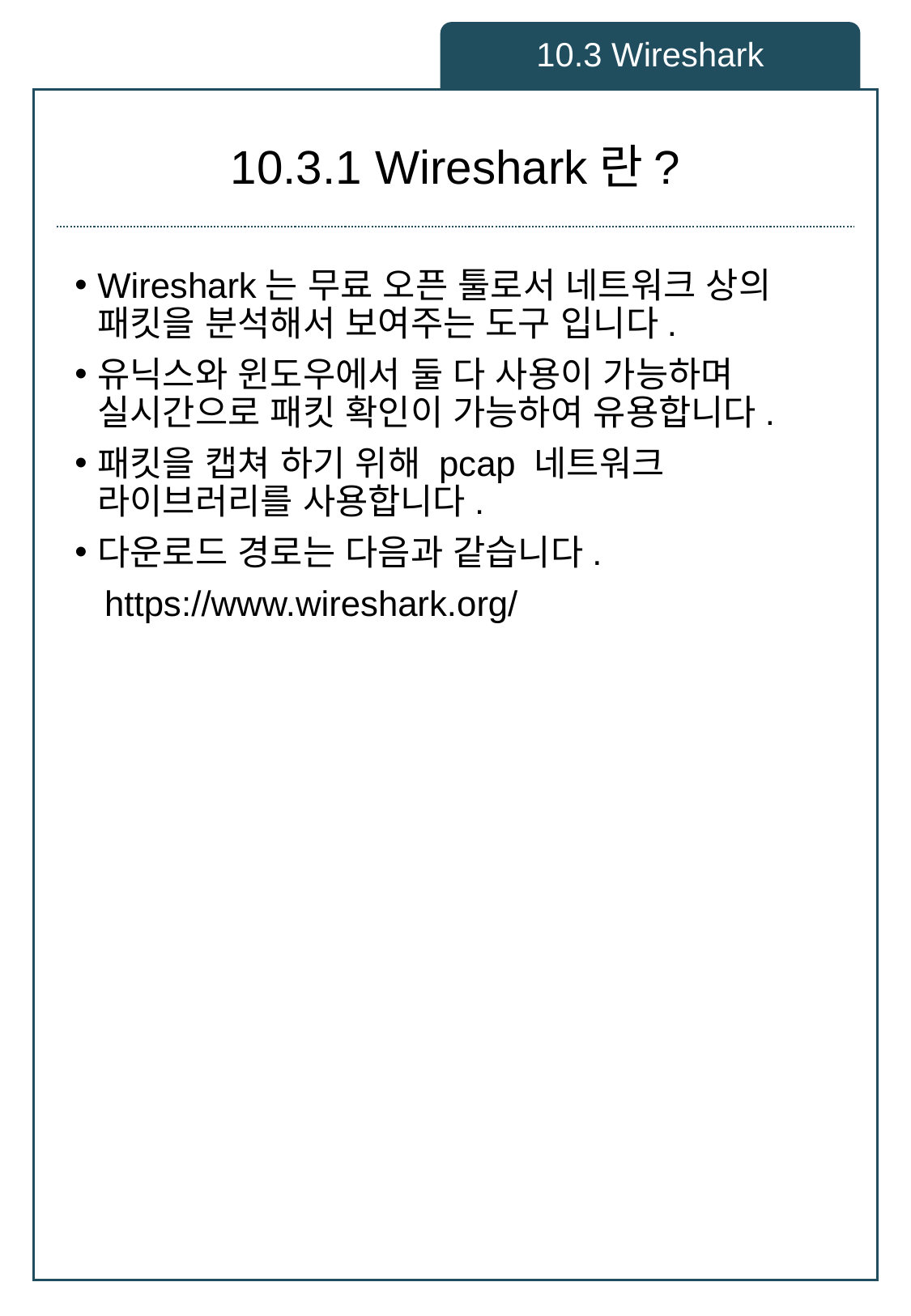

10.3 Wireshark

# 10.3.1 Wireshark란?
Wireshark는 무료 오픈 툴로서 네트워크 상의 패킷을 분석해서 보여주는 도구 입니다.
유닉스와 윈도우에서 둘 다 사용이 가능하며 실시간으로 패킷 확인이 가능하여 유용합니다.
패킷을 캡쳐 하기 위해 pcap 네트워크 라이브러리를 사용합니다.
다운로드 경로는 다음과 같습니다.
   https://www.wireshark.org/